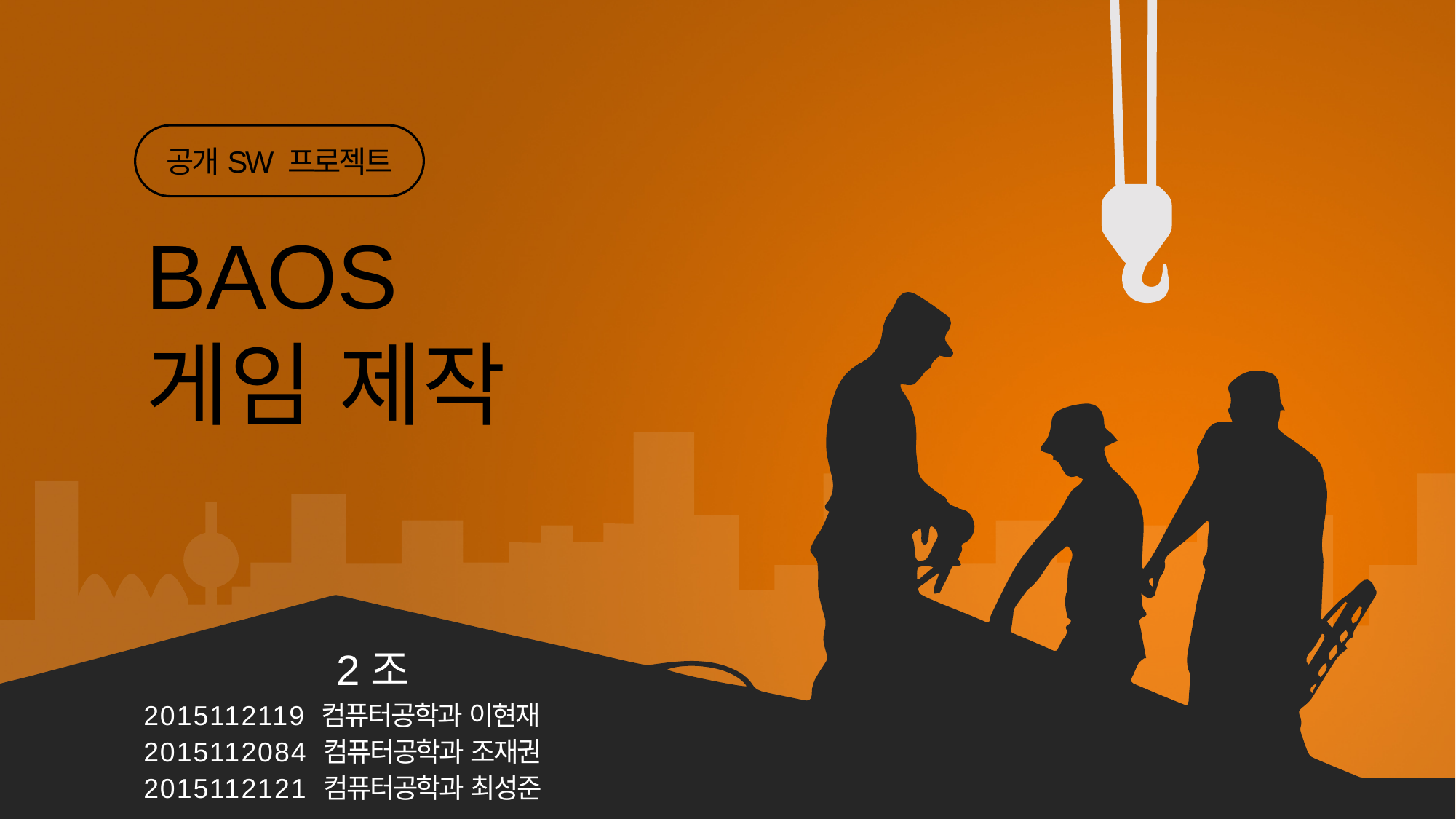

공개SW 프로젝트
BAOS
게임 제작

2조
2015112119 컴퓨터공학과 이현재
2015112084 컴퓨터공학과 조재권
2015112121 컴퓨터공학과 최성준